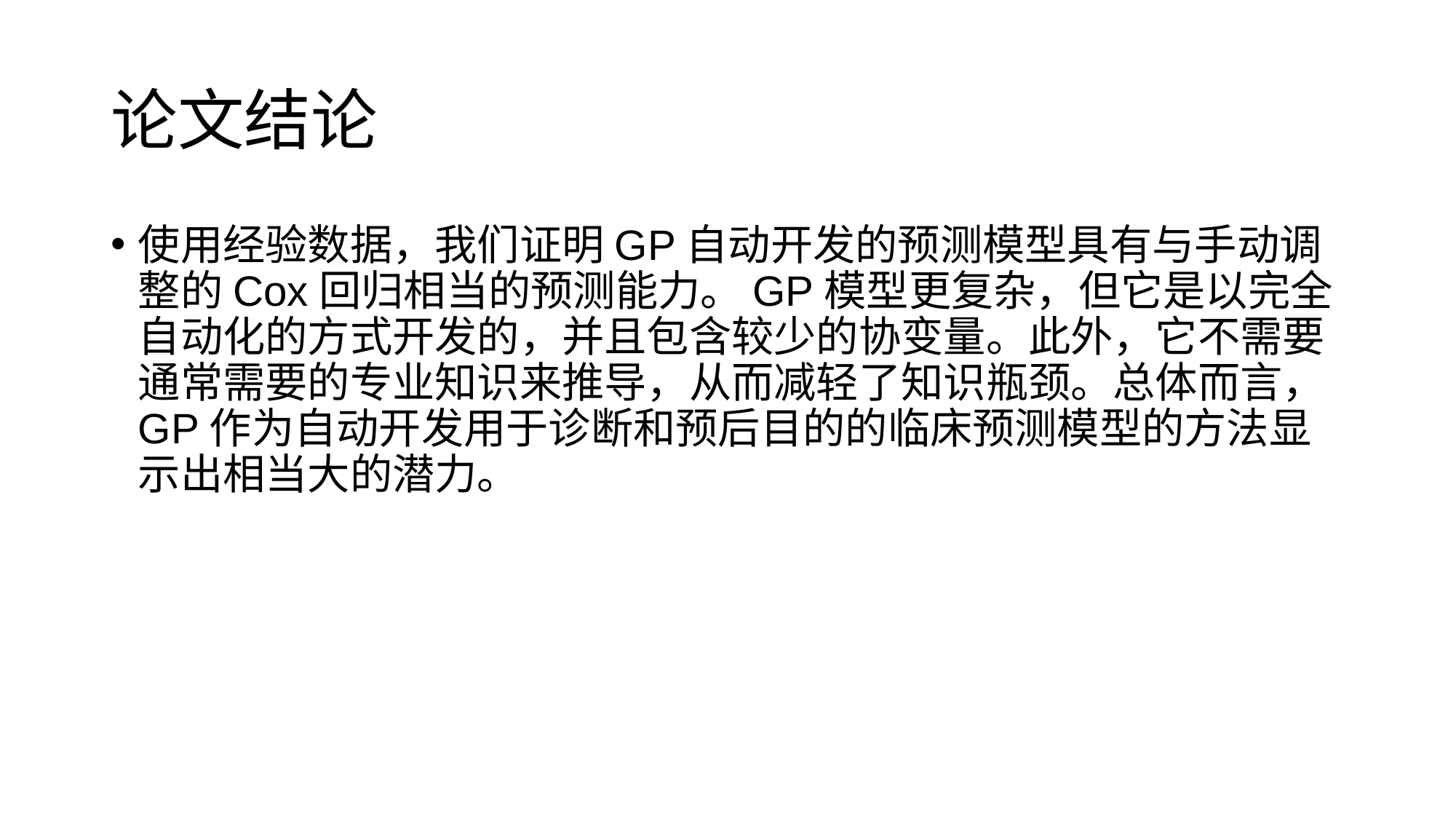

# 论文结论
使用经验数据，我们证明GP自动开发的预测模型具有与手动调整的Cox回归相当的预测能力。GP模型更复杂，但它是以完全自动化的方式开发的，并且包含较少的协变量。此外，它不需要通常需要的专业知识来推导，从而减轻了知识瓶颈。总体而言，GP作为自动开发用于诊断和预后目的的临床预测模型的方法显示出相当大的潜力。